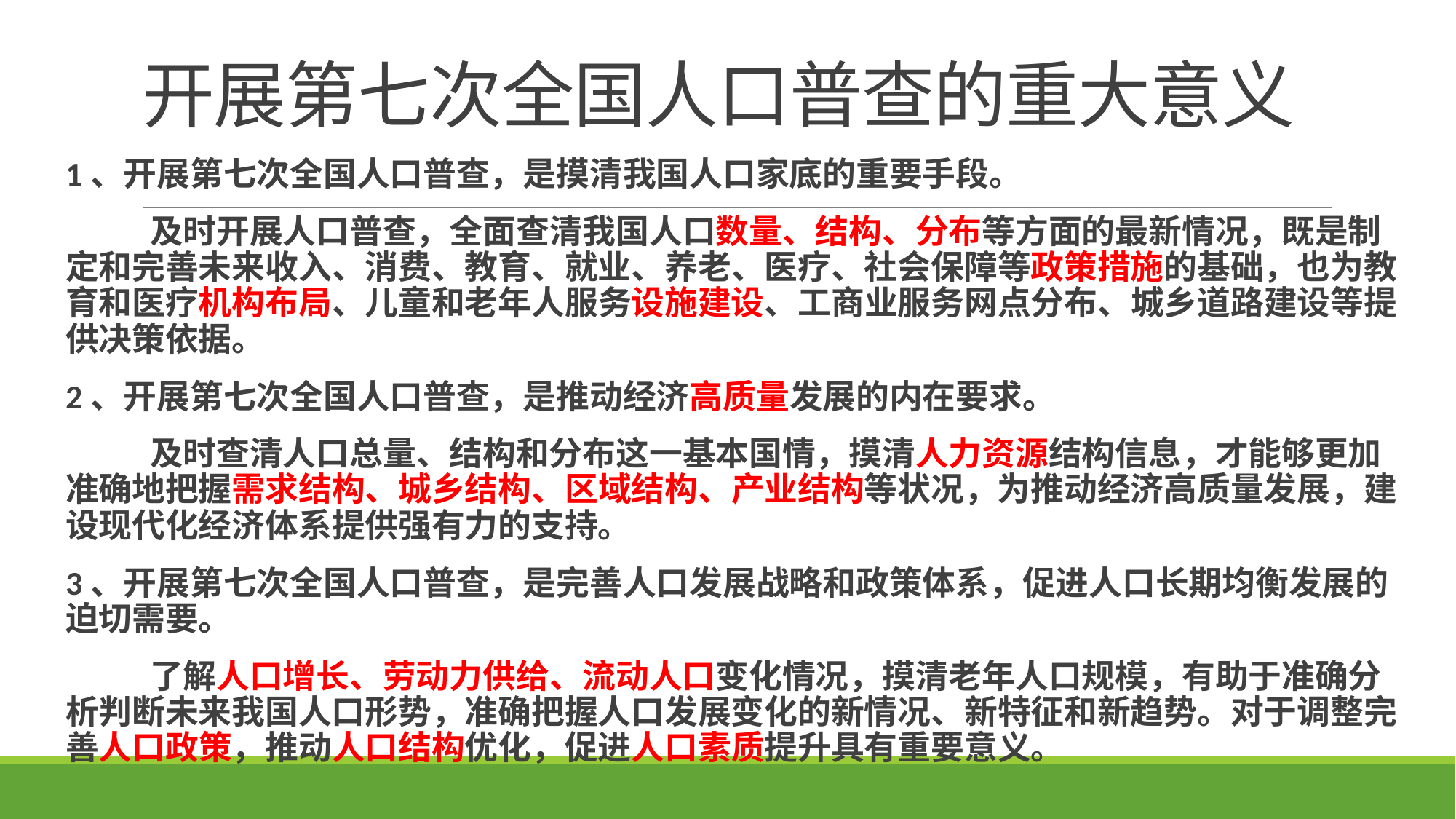

# 开展第七次全国人口普查的重大意义
1、开展第七次全国人口普查，是摸清我国人口家底的重要手段。
          及时开展人口普查，全面查清我国人口数量、结构、分布等方面的最新情况，既是制定和完善未来收入、消费、教育、就业、养老、医疗、社会保障等政策措施的基础，也为教育和医疗机构布局、儿童和老年人服务设施建设、工商业服务网点分布、城乡道路建设等提供决策依据。
2、开展第七次全国人口普查，是推动经济高质量发展的内在要求。
          及时查清人口总量、结构和分布这一基本国情，摸清人力资源结构信息，才能够更加准确地把握需求结构、城乡结构、区域结构、产业结构等状况，为推动经济高质量发展，建设现代化经济体系提供强有力的支持。
3、开展第七次全国人口普查，是完善人口发展战略和政策体系，促进人口长期均衡发展的迫切需要。
          了解人口增长、劳动力供给、流动人口变化情况，摸清老年人口规模，有助于准确分析判断未来我国人口形势，准确把握人口发展变化的新情况、新特征和新趋势。对于调整完善人口政策，推动人口结构优化，促进人口素质提升具有重要意义。